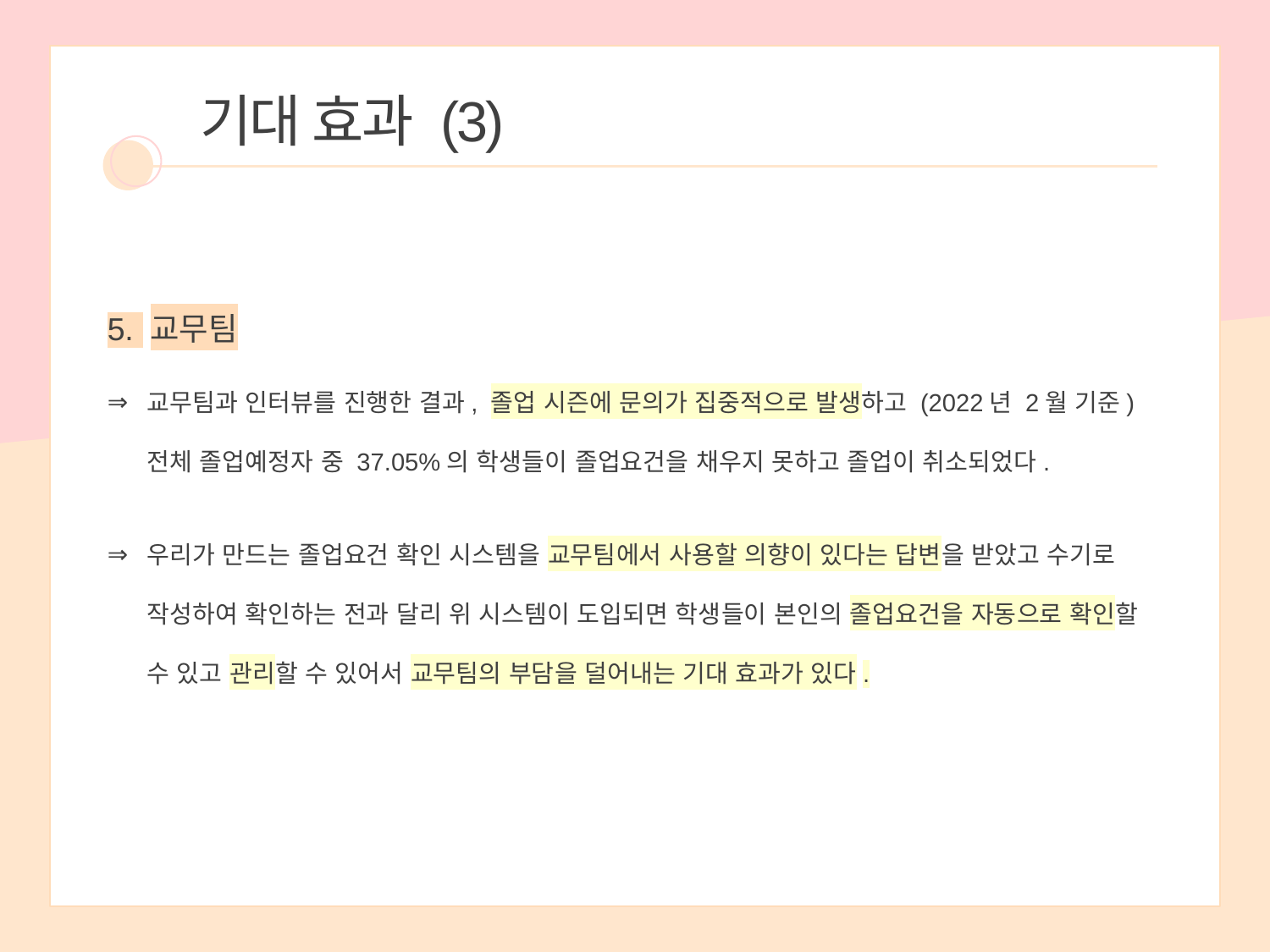

기대 효과 (3)
5. 교무팀
교무팀과 인터뷰를 진행한 결과, 졸업 시즌에 문의가 집중적으로 발생하고 (2022년 2월 기준) 전체 졸업예정자 중 37.05%의 학생들이 졸업요건을 채우지 못하고 졸업이 취소되었다.

우리가 만드는 졸업요건 확인 시스템을 교무팀에서 사용할 의향이 있다는 답변을 받았고 수기로 작성하여 확인하는 전과 달리 위 시스템이 도입되면 학생들이 본인의 졸업요건을 자동으로 확인할 수 있고 관리할 수 있어서 교무팀의 부담을 덜어내는 기대 효과가 있다.